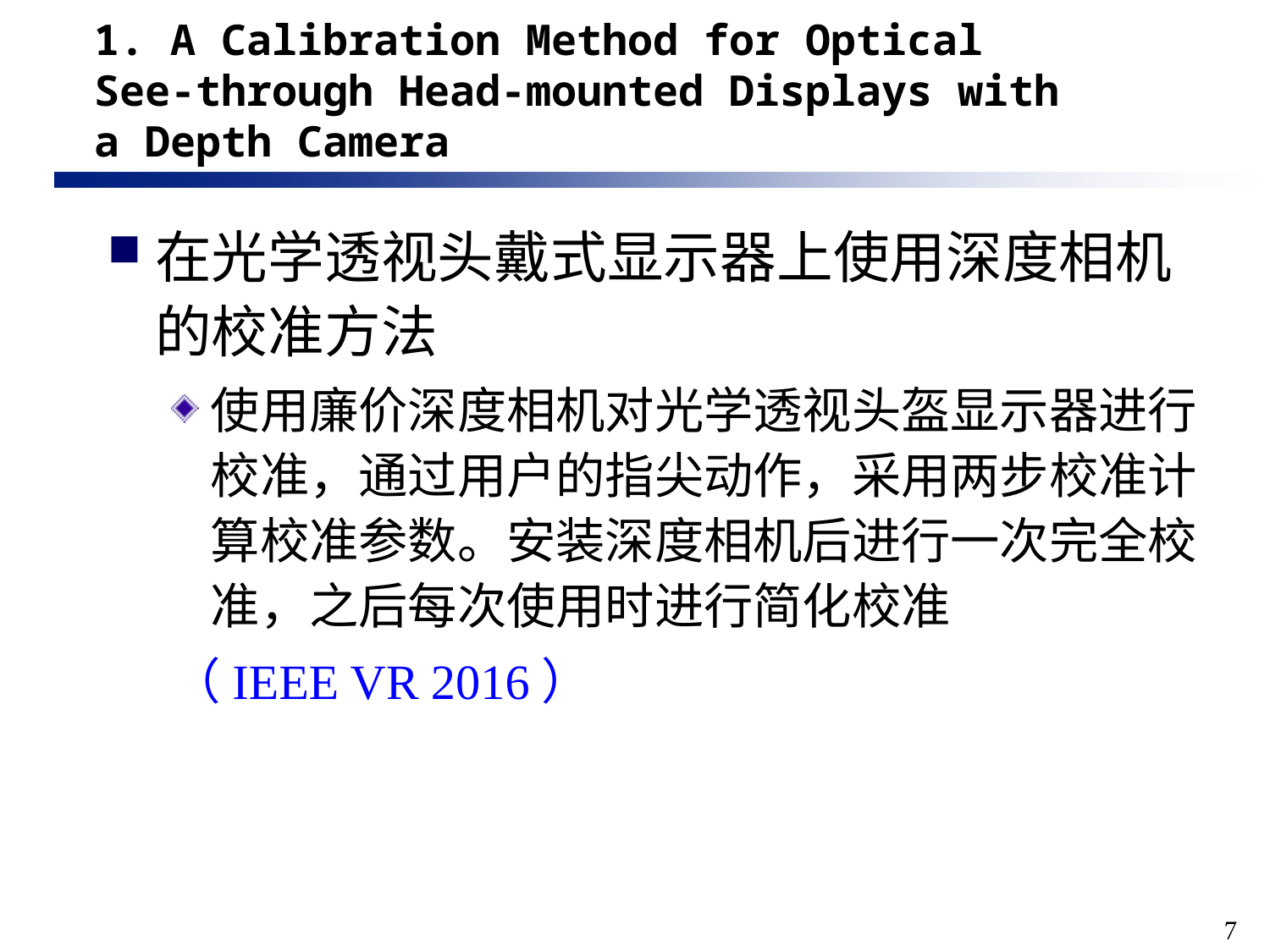

# 1. A Calibration Method for Optical See-through Head-mounted Displays with a Depth Camera
在光学透视头戴式显示器上使用深度相机的校准方法
使用廉价深度相机对光学透视头盔显示器进行校准，通过用户的指尖动作，采用两步校准计算校准参数。安装深度相机后进行一次完全校准，之后每次使用时进行简化校准
（IEEE VR 2016）